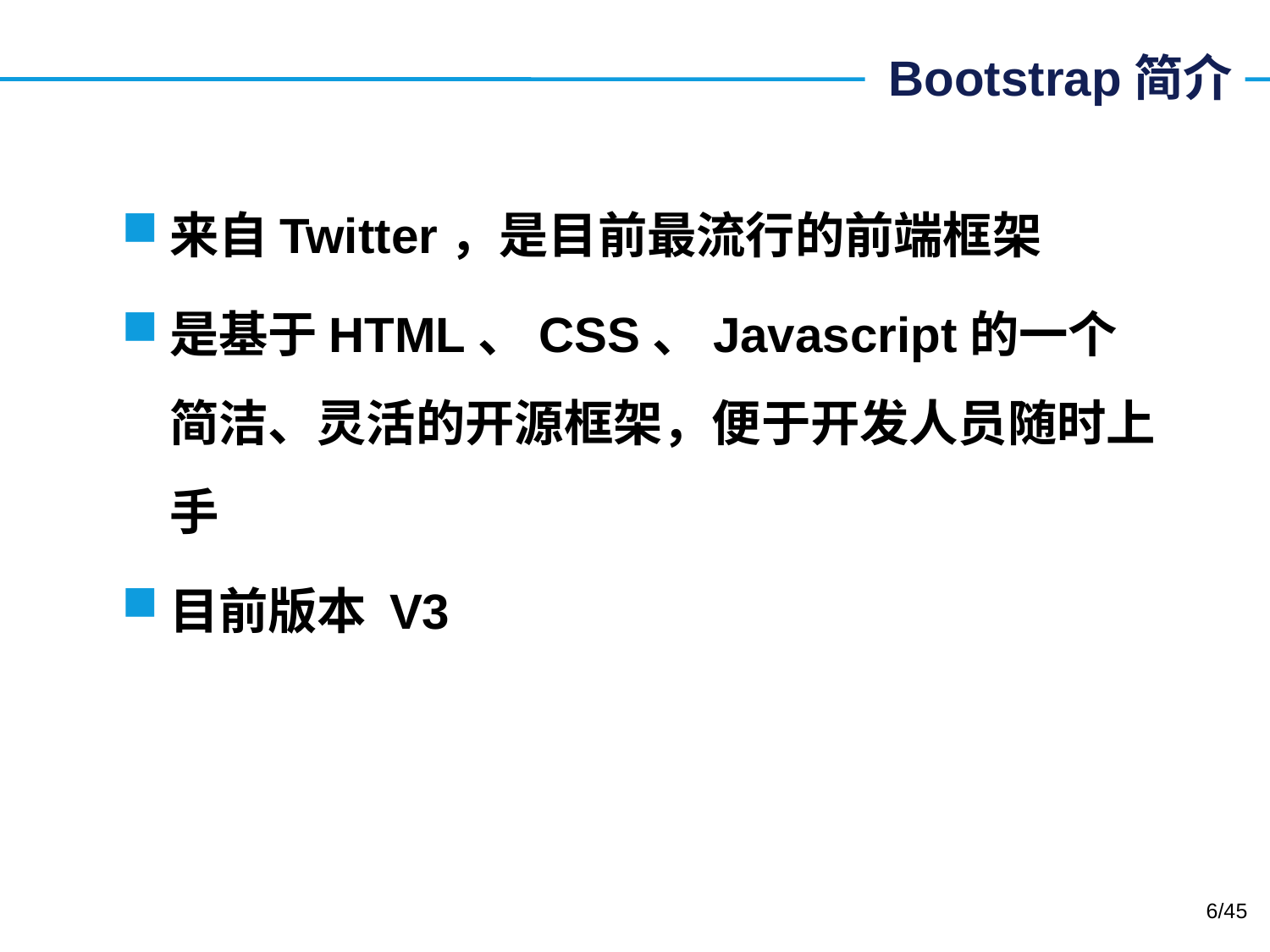

# Bootstrap简介
来自Twitter，是目前最流行的前端框架
是基于HTML、CSS、Javascript的一个简洁、灵活的开源框架，便于开发人员随时上手
目前版本 V3

6/45